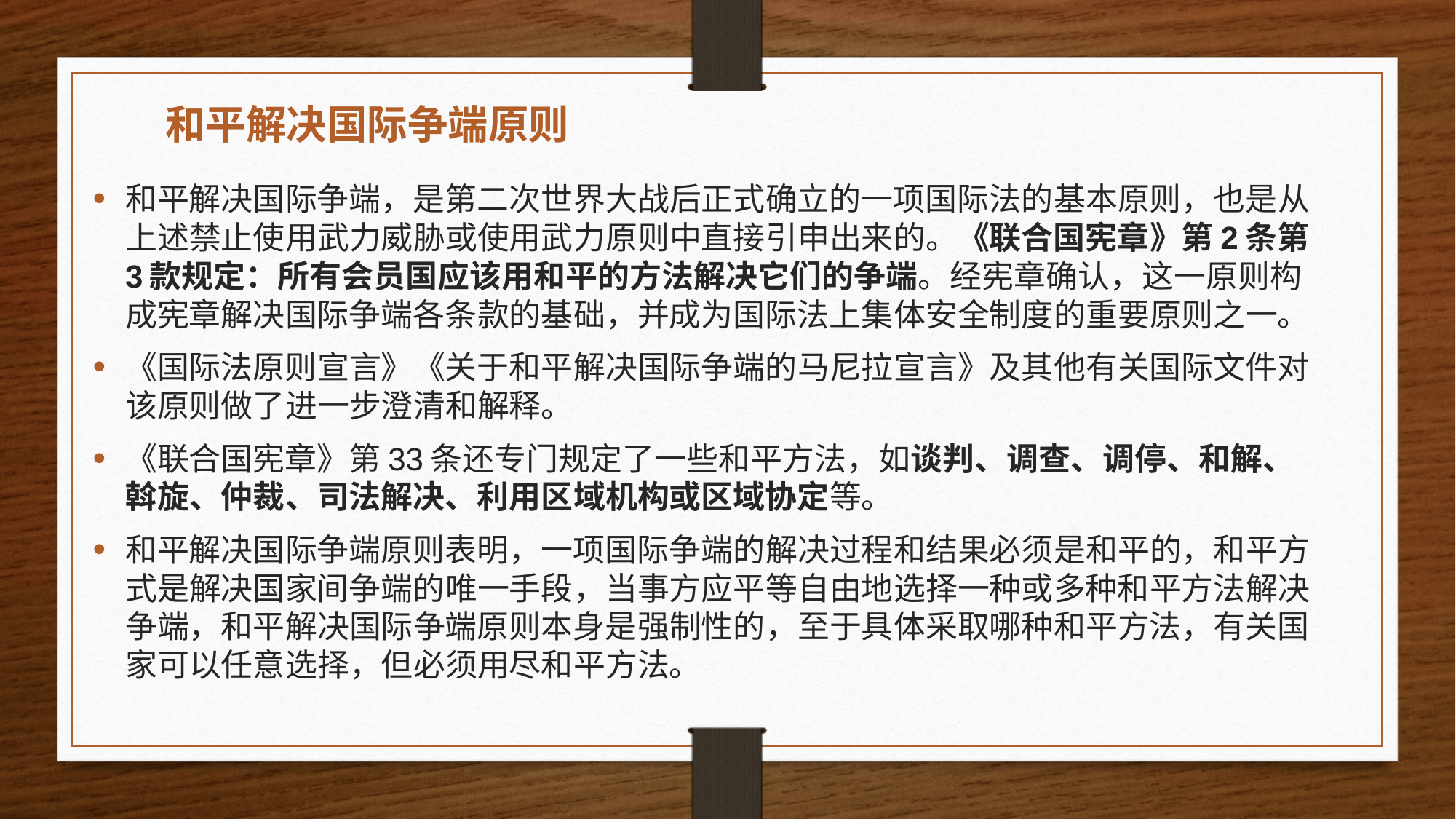

# 和平解决国际争端原则
和平解决国际争端，是第二次世界大战后正式确立的一项国际法的基本原则，也是从上述禁止使用武力威胁或使用武力原则中直接引申出来的。《联合国宪章》第2条第3款规定：所有会员国应该用和平的方法解决它们的争端。经宪章确认，这一原则构成宪章解决国际争端各条款的基础，并成为国际法上集体安全制度的重要原则之一。
《国际法原则宣言》《关于和平解决国际争端的马尼拉宣言》及其他有关国际文件对该原则做了进一步澄清和解释。
《联合国宪章》第33条还专门规定了一些和平方法，如谈判、调查、调停、和解、斡旋、仲裁、司法解决、利用区域机构或区域协定等。
和平解决国际争端原则表明，一项国际争端的解决过程和结果必须是和平的，和平方式是解决国家间争端的唯一手段，当事方应平等自由地选择一种或多种和平方法解决争端，和平解决国际争端原则本身是强制性的，至于具体采取哪种和平方法，有关国家可以任意选择，但必须用尽和平方法。